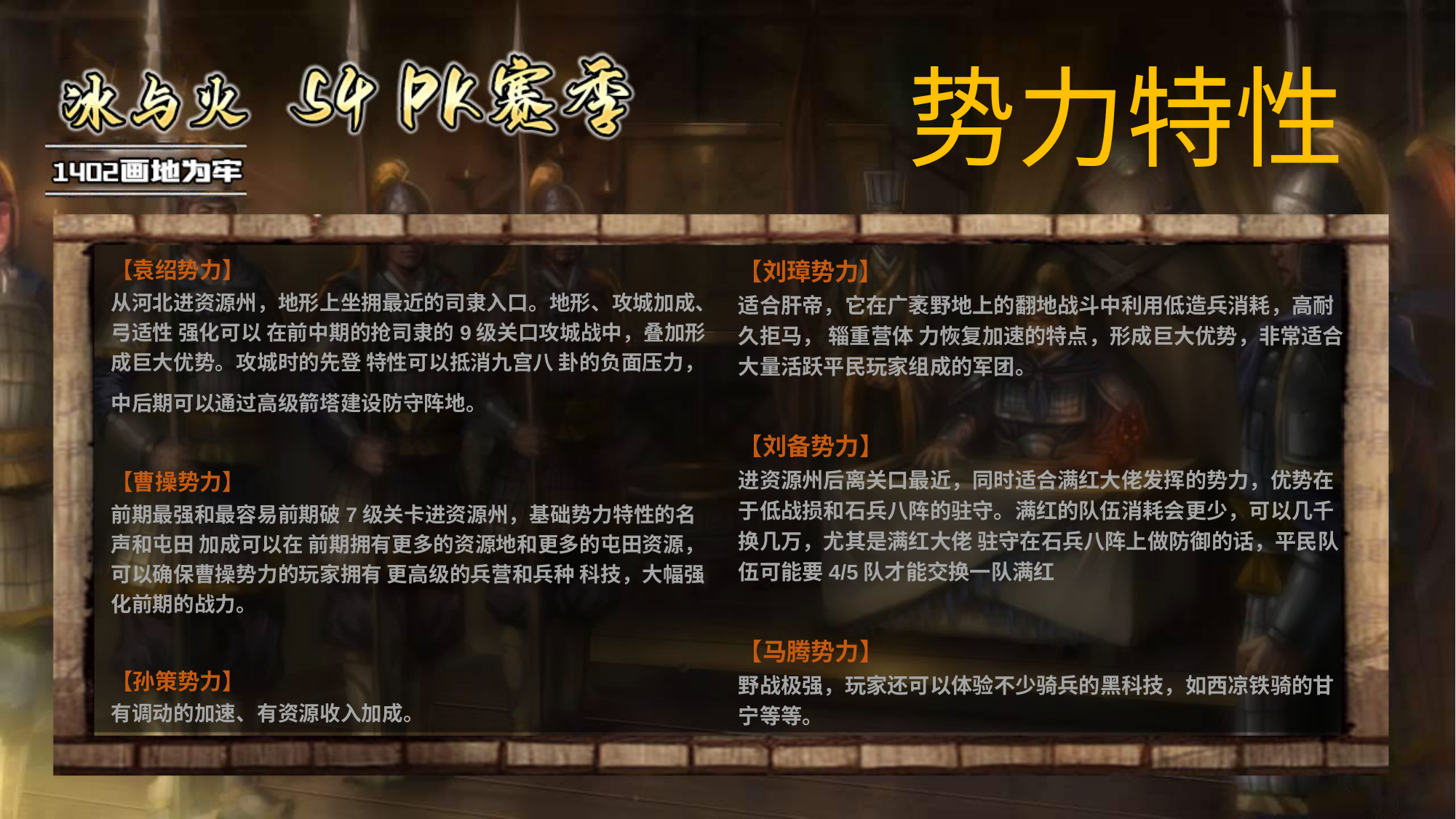

势力特性
【袁绍势力】
从河北进资源州，地形上坐拥最近的司隶入口。地形、攻城加成、弓适性 强化可以 在前中期的抢司隶的9级关口攻城战中，叠加形成巨大优势。攻城时的先登 特性可以抵消九宫八 卦的负面压力，中后期可以通过高级箭塔建设防守阵地。

【曹操势力】
前期最强和最容易前期破7级关卡进资源州，基础势力特性的名声和屯田 加成可以在 前期拥有更多的资源地和更多的屯田资源，可以确保曹操势力的玩家拥有 更高级的兵营和兵种 科技，大幅强化前期的战力。

【孙策势力】
有调动的加速、有资源收入加成。
【刘璋势力】
适合肝帝，它在广袤野地上的翻地战斗中利用低造兵消耗，高耐久拒马， 辎重营体 力恢复加速的特点，形成巨大优势，非常适合大量活跃平民玩家组成的军团。

【刘备势力】
进资源州后离关口最近，同时适合满红大佬发挥的势力，优势在于低战损和石兵八阵的驻守。满红的队伍消耗会更少，可以几千换几万，尤其是满红大佬 驻守在石兵八阵上做防御的话，平民队伍可能要4/5队才能交换一队满红

【马腾势力】
野战极强，玩家还可以体验不少骑兵的黑科技，如西凉铁骑的甘宁等等。